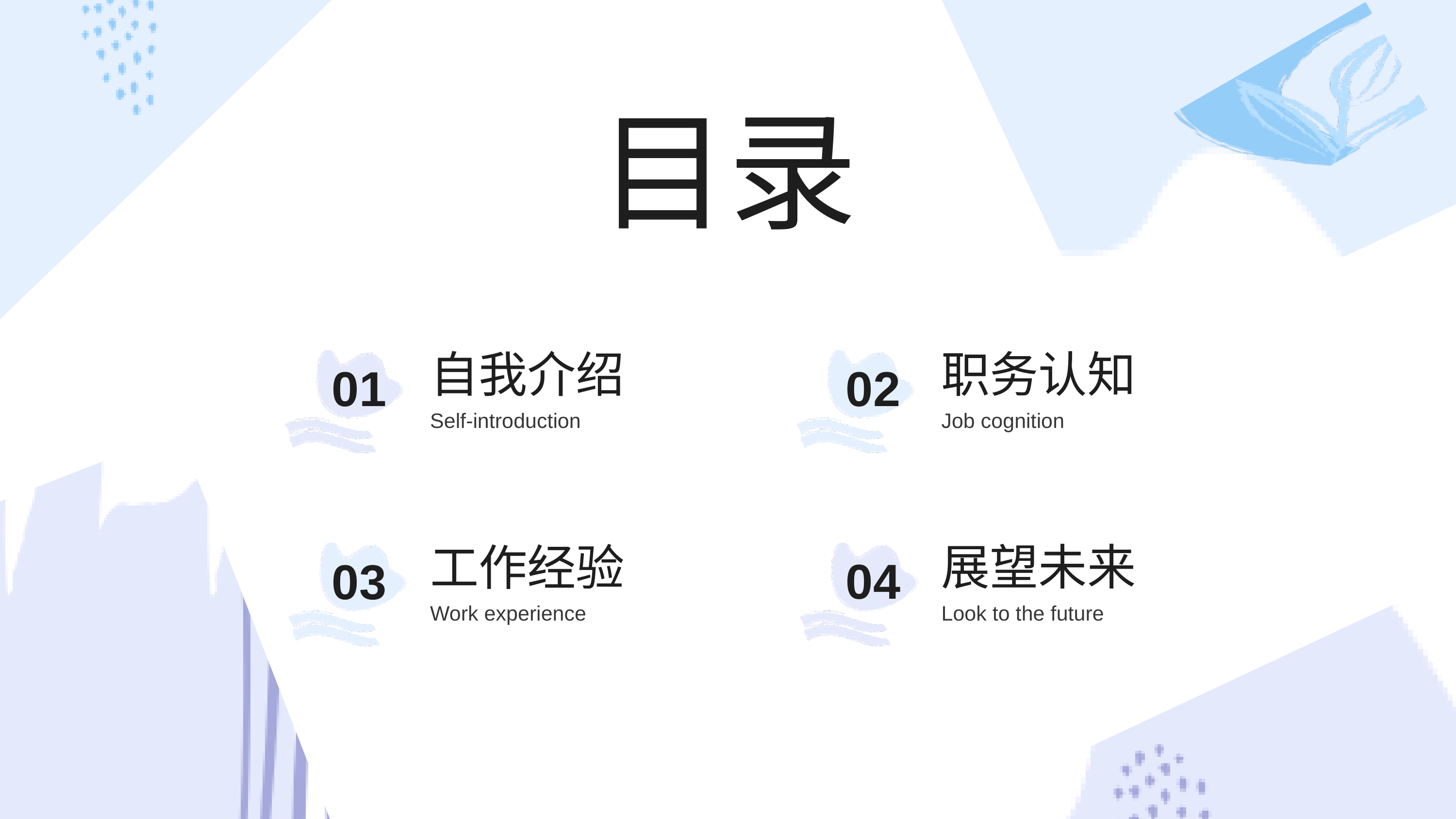

目录
职务认知
自我介绍

01
02
Self-introduction
Job cognition
展望未来
工作经验

04
03

Work experience
Look to the future